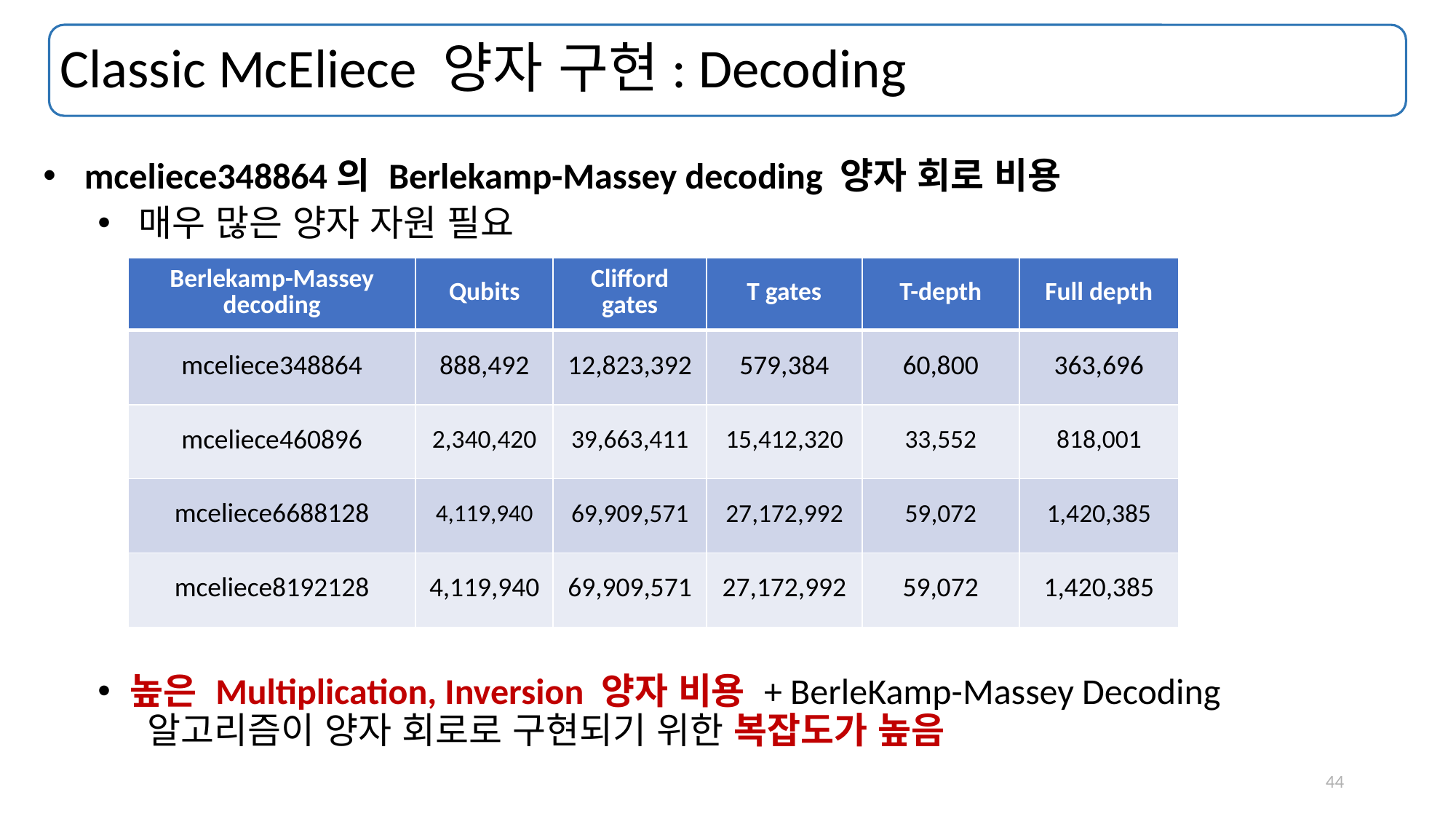

# Classic McEliece 양자 구현: Decoding
mceliece348864의 Berlekamp-Massey decoding 양자 회로 비용

매우 많은 양자 자원 필요

높은 Multiplication, Inversion 양자 비용 + BerleKamp-Massey Decoding
    알고리즘이 양자 회로로 구현되기 위한 복잡도가 높음

| Berlekamp-Massey decoding | Qubits | Clifford gates | T gates | T-depth | Full depth |
| --- | --- | --- | --- | --- | --- |
| mceliece348864 | 888,492 | 12,823,392 | 579,384 | 60,800 | 363,696 |
| mceliece460896 | 2,340,420 | 39,663,411 | 15,412,320 | 33,552 | 818,001 |
| mceliece6688128 | 4,119,940 | 69,909,571 | 27,172,992 | 59,072 | 1,420,385 |
| mceliece8192128 | 4,119,940 | 69,909,571 | 27,172,992 | 59,072 | 1,420,385 |
44